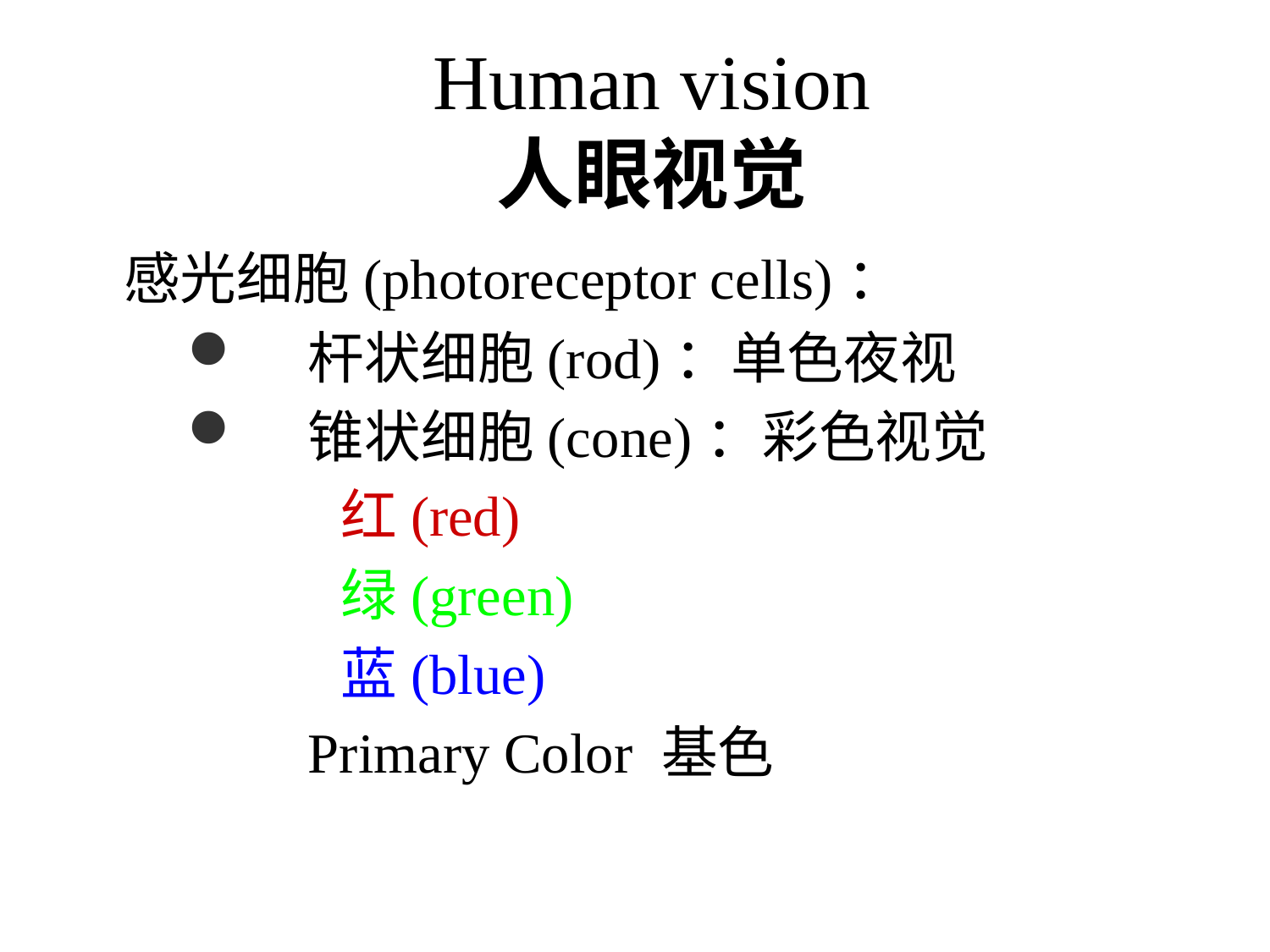

# Human vision 人眼视觉
感光细胞(photoreceptor cells)：
    杆状细胞(rod)：单色夜视
    锥状细胞(cone)：彩色视觉
                红(red)
                绿(green)
                蓝(blue)
             Primary Color 基色